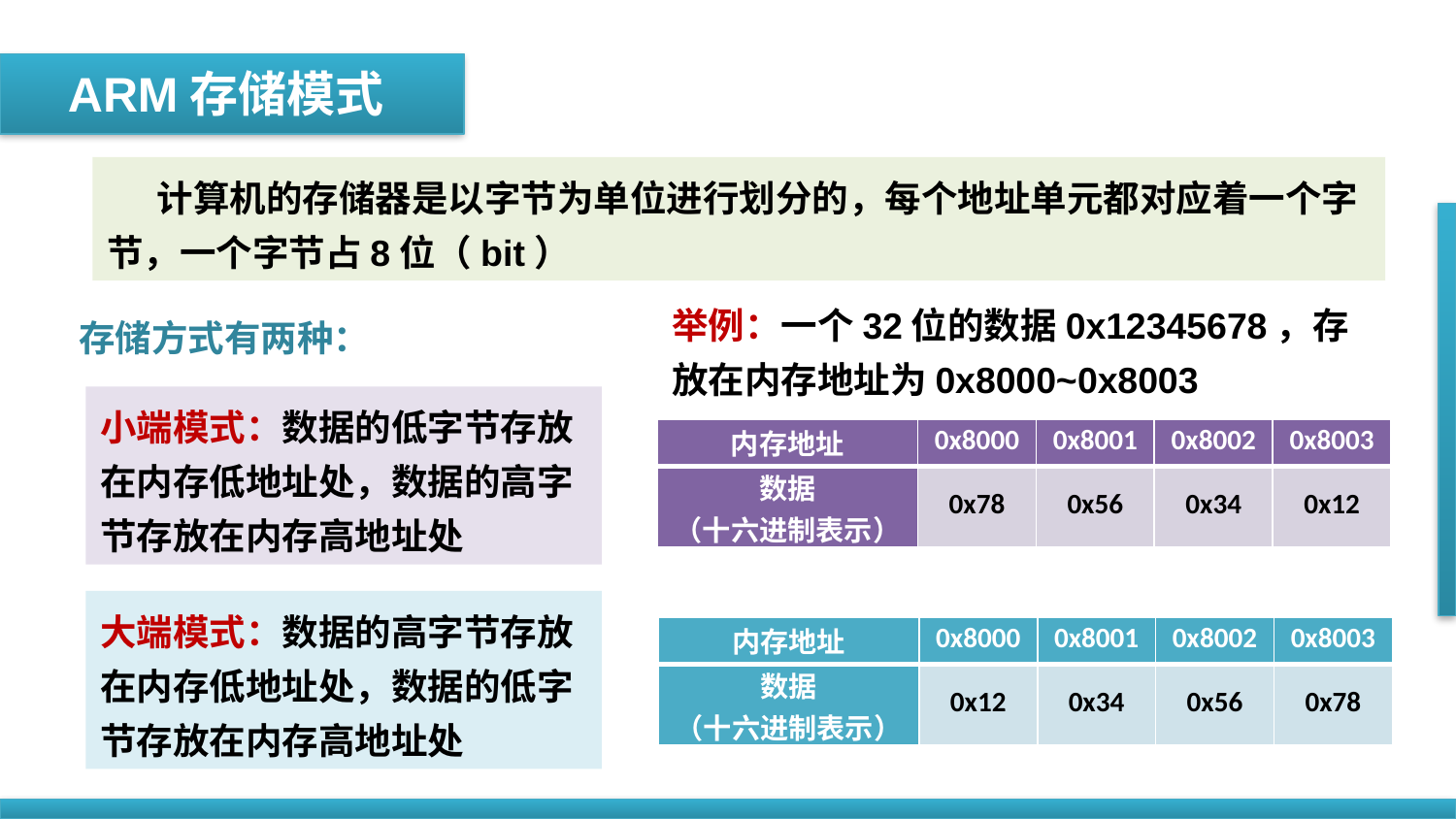

ARM存储模式
     计算机的存储器是以字节为单位进行划分的，每个地址单元都对应着一个字节，一个字节占8位（bit）
举例：一个32位的数据0x12345678，存放在内存地址为0x8000~0x8003
存储方式有两种：
小端模式：数据的低字节存放在内存低地址处，数据的高字节存放在内存高地址处
| 内存地址 | 0x8000 | 0x8001 | 0x8002 | 0x8003 |
| --- | --- | --- | --- | --- |
| 数据 （十六进制表示） | 0x78 | 0x56 | 0x34 | 0x12 |
大端模式：数据的高字节存放在内存低地址处，数据的低字节存放在内存高地址处
| 内存地址 | 0x8000 | 0x8001 | 0x8002 | 0x8003 |
| --- | --- | --- | --- | --- |
| 数据 （十六进制表示） | 0x12 | 0x34 | 0x56 | 0x78 |